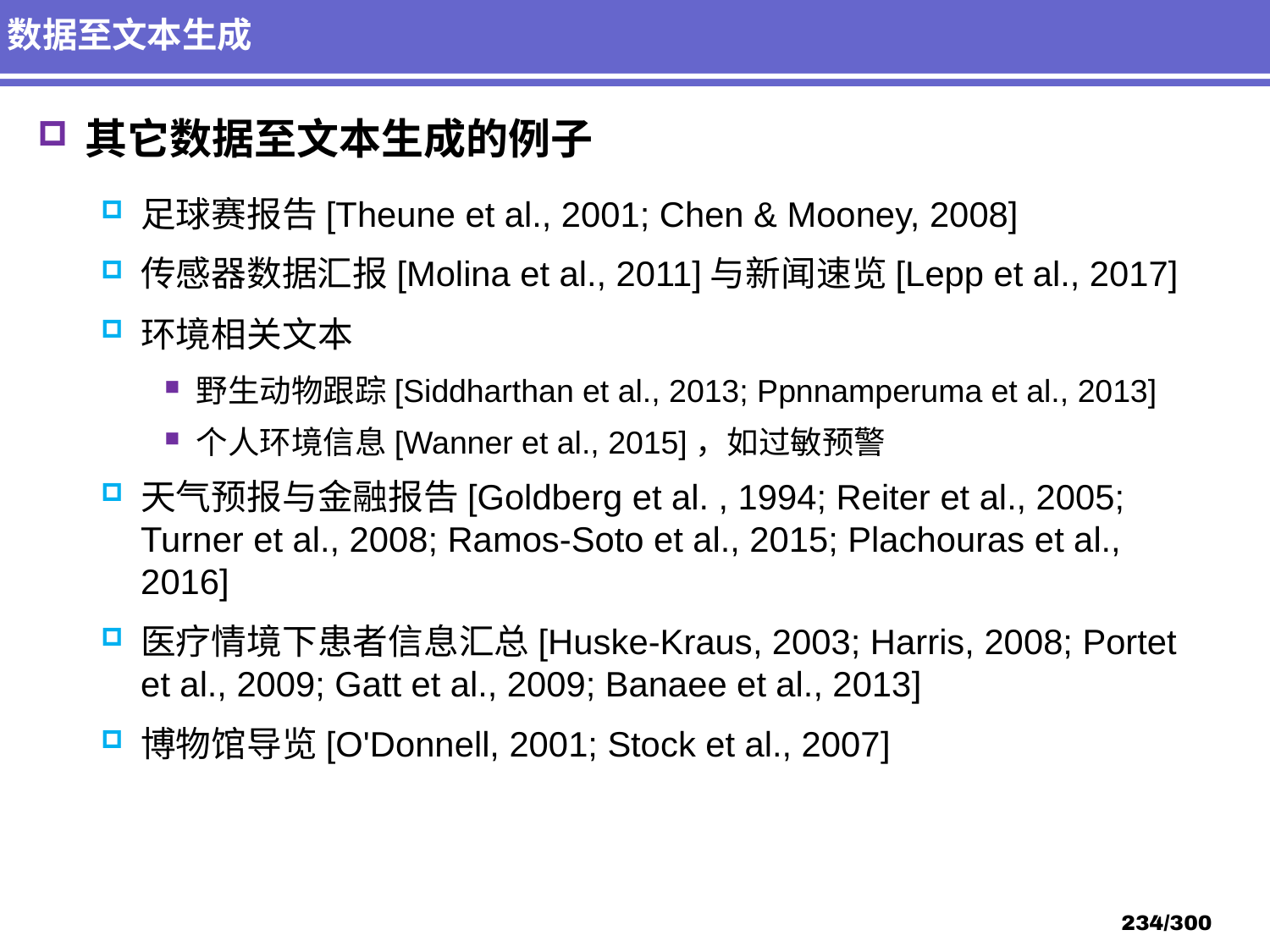

# 数据至文本生成
其它数据至文本生成的例子
足球赛报告[Theune et al., 2001; Chen & Mooney, 2008]
传感器数据汇报[Molina et al., 2011]与新闻速览[Lepp et al., 2017]
环境相关文本
野生动物跟踪[Siddharthan et al., 2013; Ppnnamperuma et al., 2013]
个人环境信息[Wanner et al., 2015]，如过敏预警
天气预报与金融报告[Goldberg et al. , 1994; Reiter et al., 2005; Turner et al., 2008; Ramos-Soto et al., 2015; Plachouras et al., 2016]
医疗情境下患者信息汇总[Huske-Kraus, 2003; Harris, 2008; Portet et al., 2009; Gatt et al., 2009; Banaee et al., 2013]
博物馆导览[O'Donnell, 2001; Stock et al., 2007]

234/300